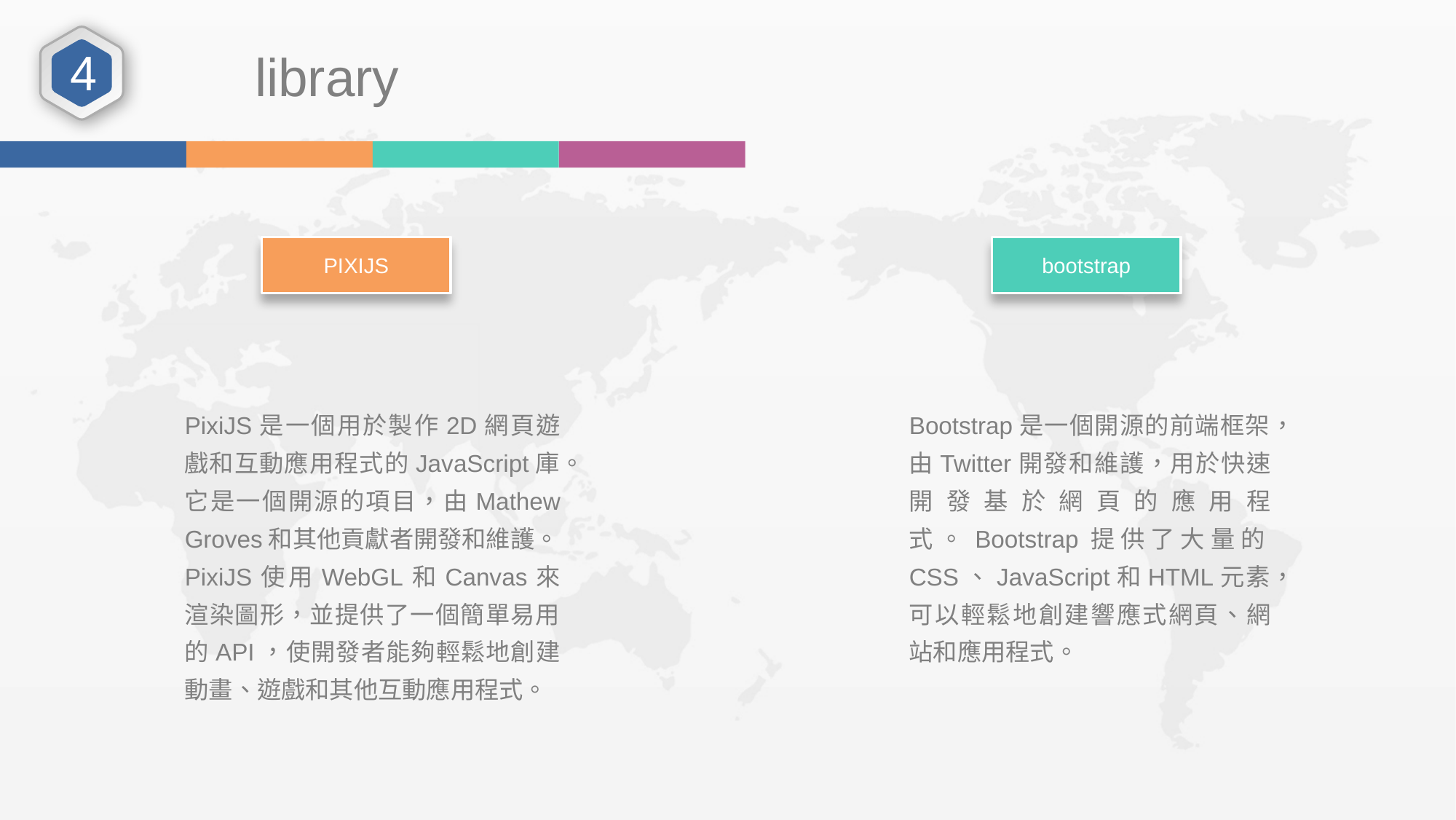

4

library

PIXIJS
bootstrap
Bootstrap是一個開源的前端框架，由Twitter開發和維護，用於快速開發基於網頁的應用程式。Bootstrap提供了大量的CSS、JavaScript和HTML元素，可以輕鬆地創建響應式網頁、網站和應用程式。
PixiJS是一個用於製作2D網頁遊戲和互動應用程式的JavaScript庫。它是一個開源的項目，由Mathew Groves和其他貢獻者開發和維護。PixiJS使用WebGL和Canvas來渲染圖形，並提供了一個簡單易用的API，使開發者能夠輕鬆地創建動畫、遊戲和其他互動應用程式。